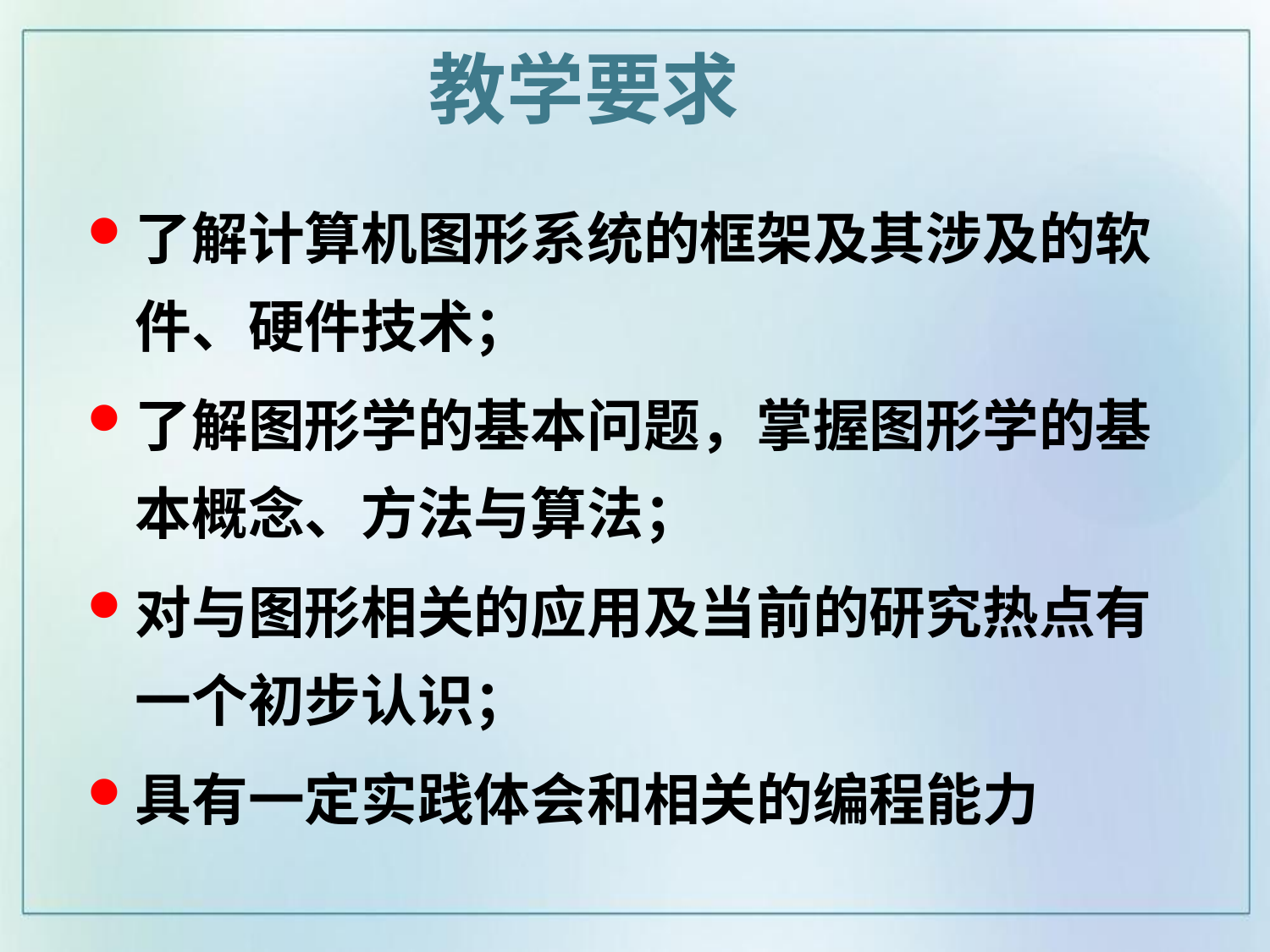

教学要求
了解计算机图形系统的框架及其涉及的软件、硬件技术；
了解图形学的基本问题，掌握图形学的基本概念、方法与算法；
对与图形相关的应用及当前的研究热点有一个初步认识；
具有一定实践体会和相关的编程能力